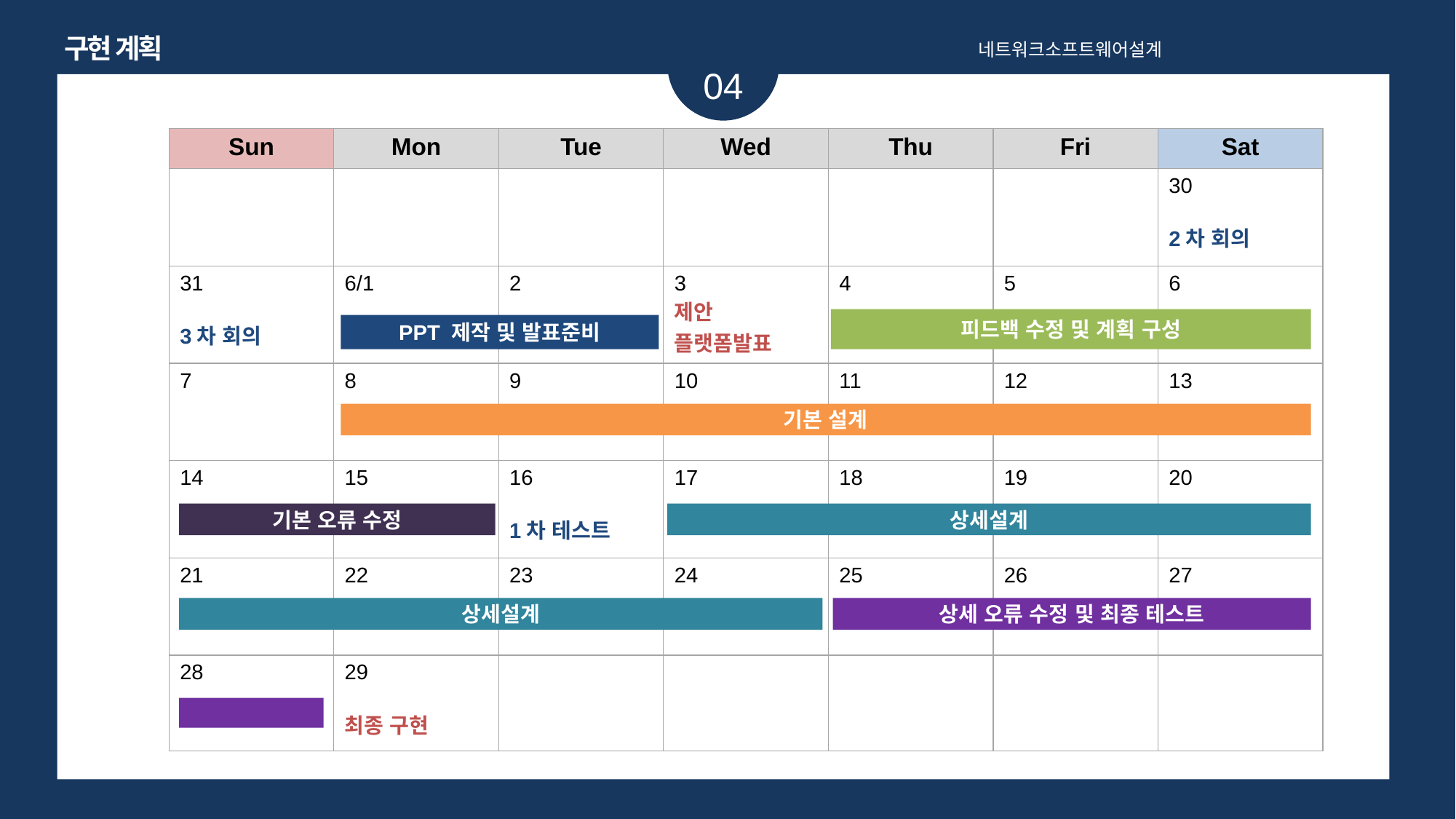

구현 계획
네트워크소프트웨어설계
04

| Sun | Mon | Tue | Wed | Thu | Fri | Sat |
| --- | --- | --- | --- | --- | --- | --- |
|  |  |  |  |  |  | 30 2차 회의 |
| 31 3차 회의 | 6/1 | 2 | 3 제안 플랫폼발표 | 4 | 5 | 6 |
| 7 | 8 | 9 | 10 | 11 | 12 | 13 |
| 14 | 15 | 16 1차 테스트 | 17 | 18 | 19 | 20 |
| 21 | 22 | 23 | 24 | 25 | 26 | 27 |
| 28 | 29 최종 구현 |  |  |  |  |  |

피드백 수정 및 계획 구성
PPT 제작 및 발표준비
기본 설계
기본 오류 수정
상세설계
상세 오류 수정 및 최종 테스트
상세설계